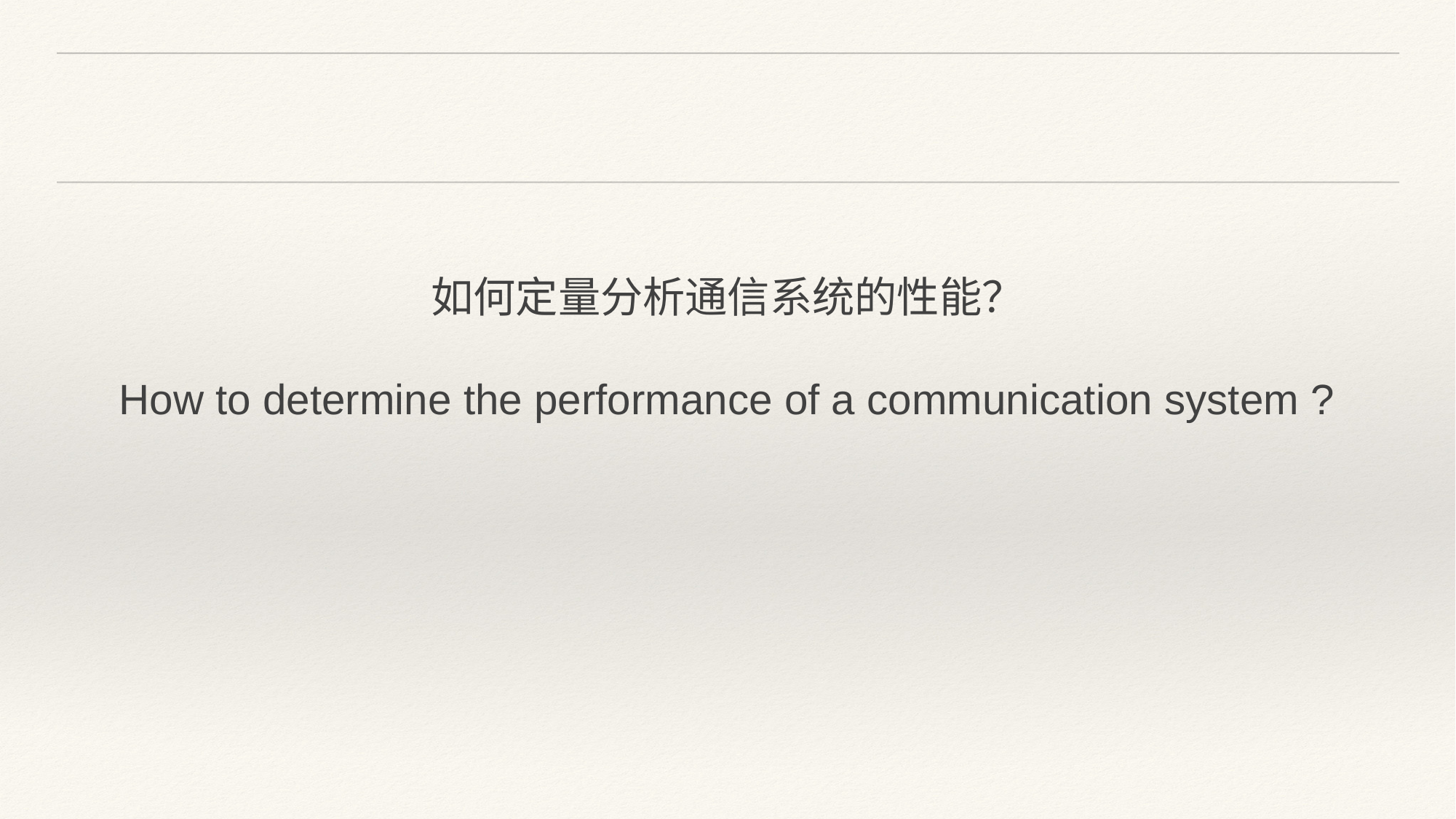

如何定量分析通信系统的性能？

How to determine the performance of a communication system ?